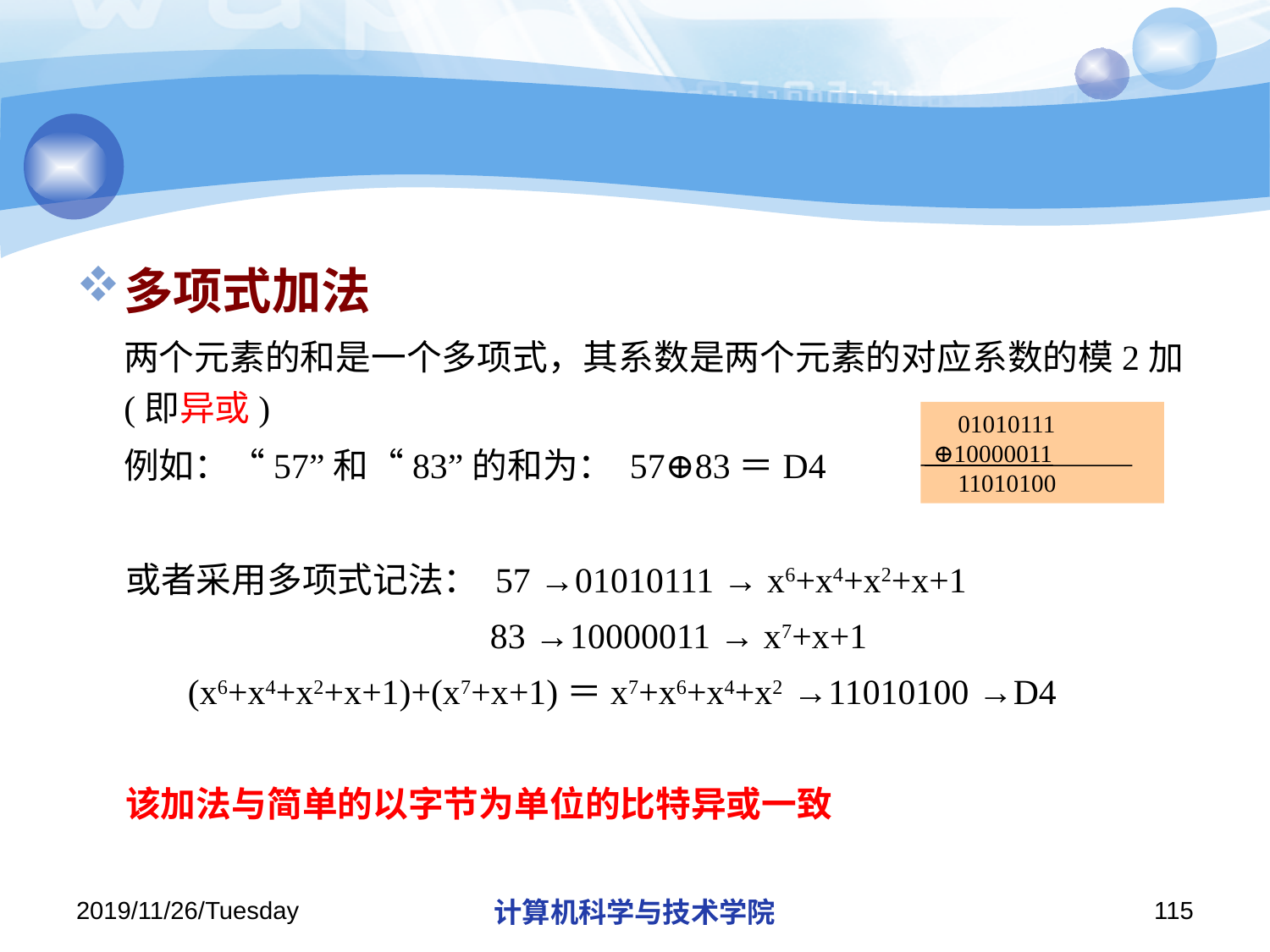

#
多项式加法
     两个元素的和是一个多项式，其系数是两个元素的对应系数的模2加(即异或)
     例如：“57”和“83”的和为： 57⊕83＝D4

或者采用多项式记法： 57 →01010111 → x6+x4+x2+x+1
                                         83 →10000011 → x7+x+1
       (x6+x4+x2+x+1)+(x7+x+1)＝x7+x6+x4+x2  →11010100 →D4

该加法与简单的以字节为单位的比特异或一致
    01010111
⊕10000011
    11010100

2019/11/26/Tuesday
计算机科学与技术学院
115